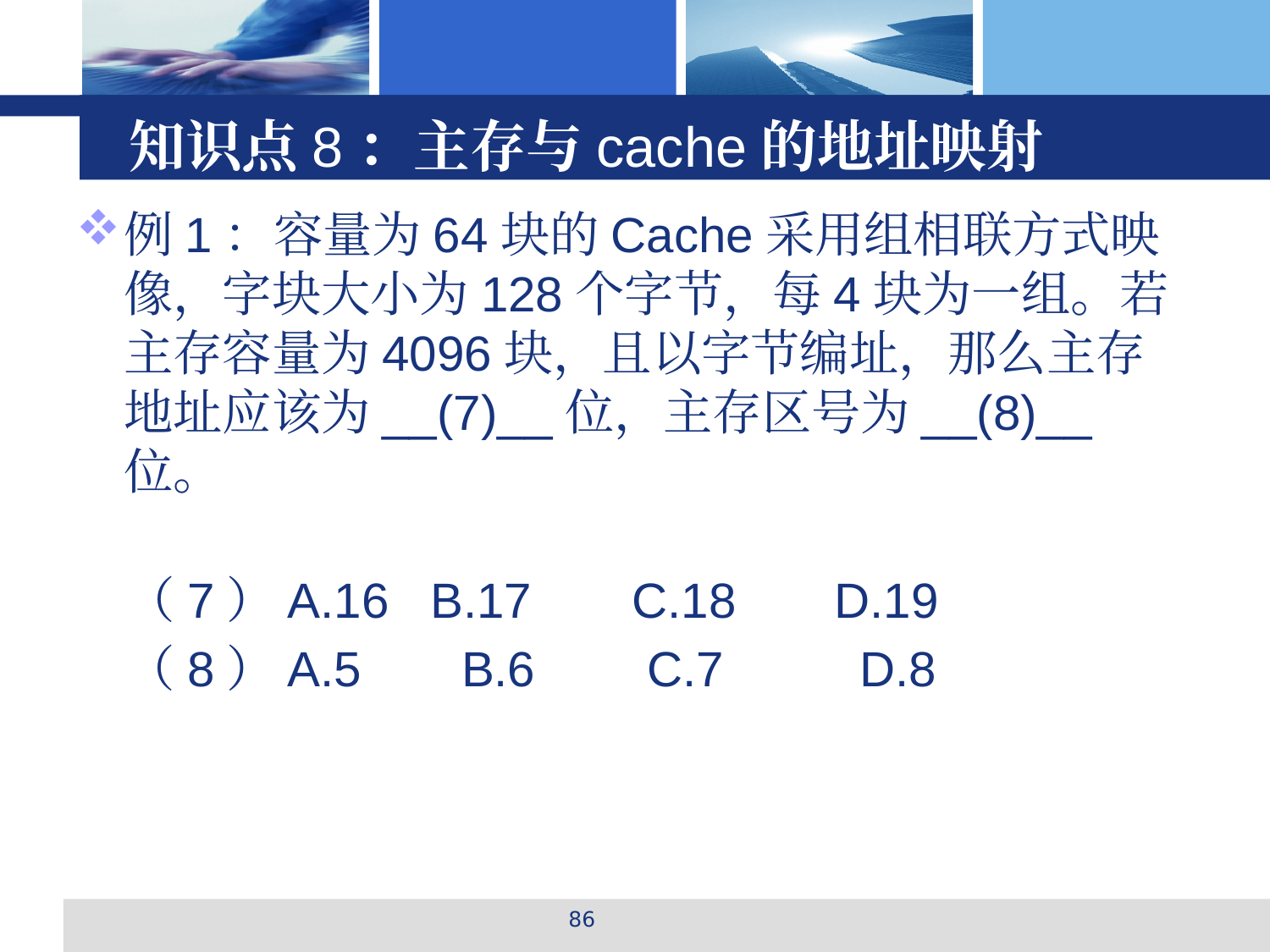

# 知识点8：主存与cache的地址映射
例1：容量为64块的Cache采用组相联方式映像，字块大小为128个字节，每4块为一组。若主存容量为4096块，且以字节编址，那么主存地址应该为__(7)__位，主存区号为__(8)__位。
   （7）A.16   B.17 　 C.18　  D.19
   （8）A.5 　 B.6 　  C.7　 　D.8

86